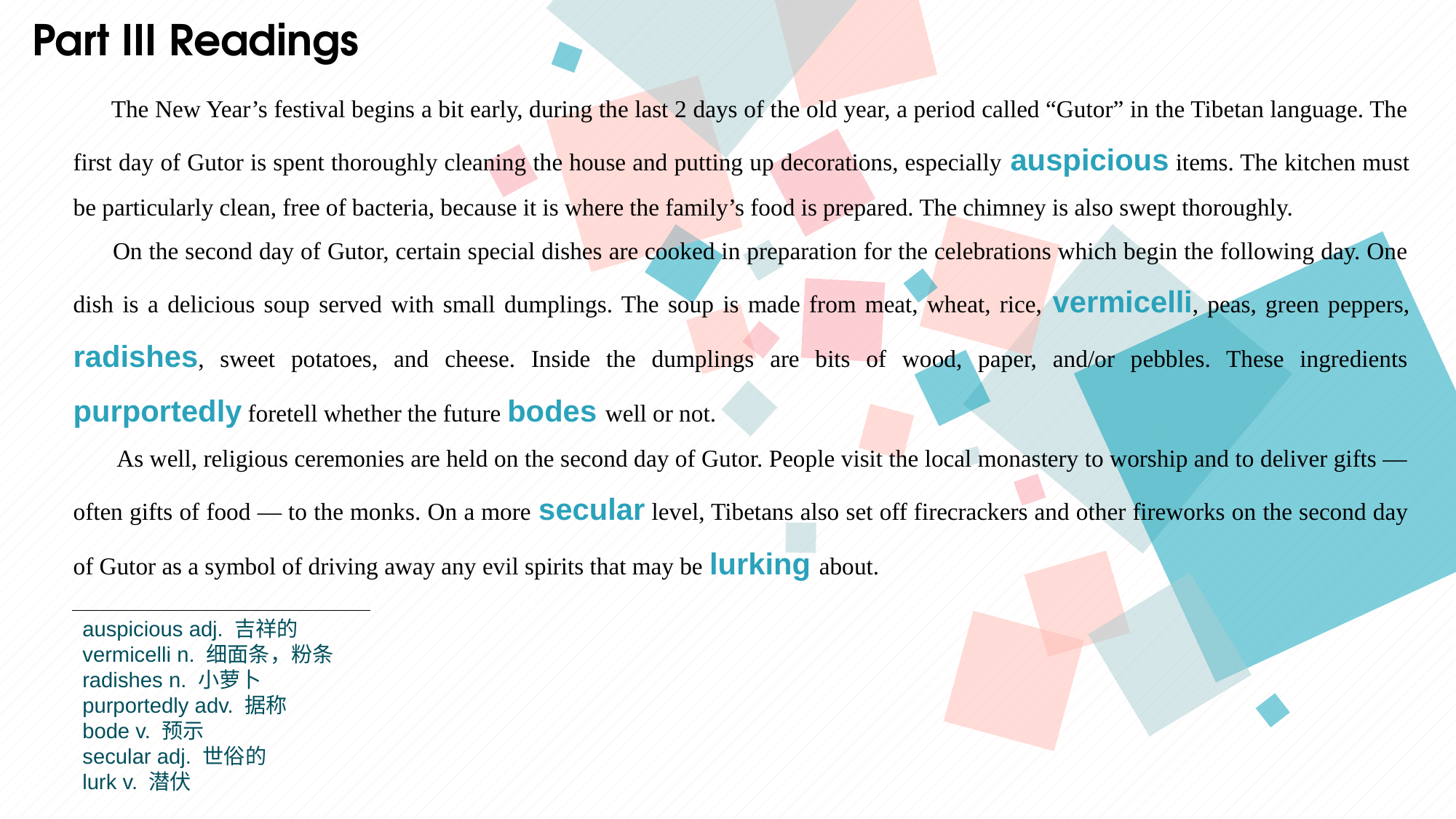

Part III Readings
      The New Year’s festival begins a bit early, during the last 2 days of the old year, a period called “Gutor” in the Tibetan language. The first day of Gutor is spent thoroughly cleaning the house and putting up decorations, especially auspicious items. The kitchen must be particularly clean, free of bacteria, because it is where the family’s food is prepared. The chimney is also swept thoroughly.
      On the second day of Gutor, certain special dishes are cooked in preparation for the celebrations which begin the following day. One dish is a delicious soup served with small dumplings. The soup is made from meat, wheat, rice, vermicelli, peas, green peppers, radishes, sweet potatoes, and cheese. Inside the dumplings are bits of wood, paper, and/or pebbles. These ingredients purportedly foretell whether the future bodes well or not.
       As well, religious ceremonies are held on the second day of Gutor. People visit the local monastery to worship and to deliver gifts — often gifts of food — to the monks. On a more secular level, Tibetans also set off firecrackers and other fireworks on the second day of Gutor as a symbol of driving away any evil spirits that may be lurking about.
auspicious adj. 吉祥的
vermicelli n. 细面条，粉条
radishes n. 小萝卜
purportedly adv. 据称
bode v. 预示
secular adj. 世俗的
lurk v. 潜伏